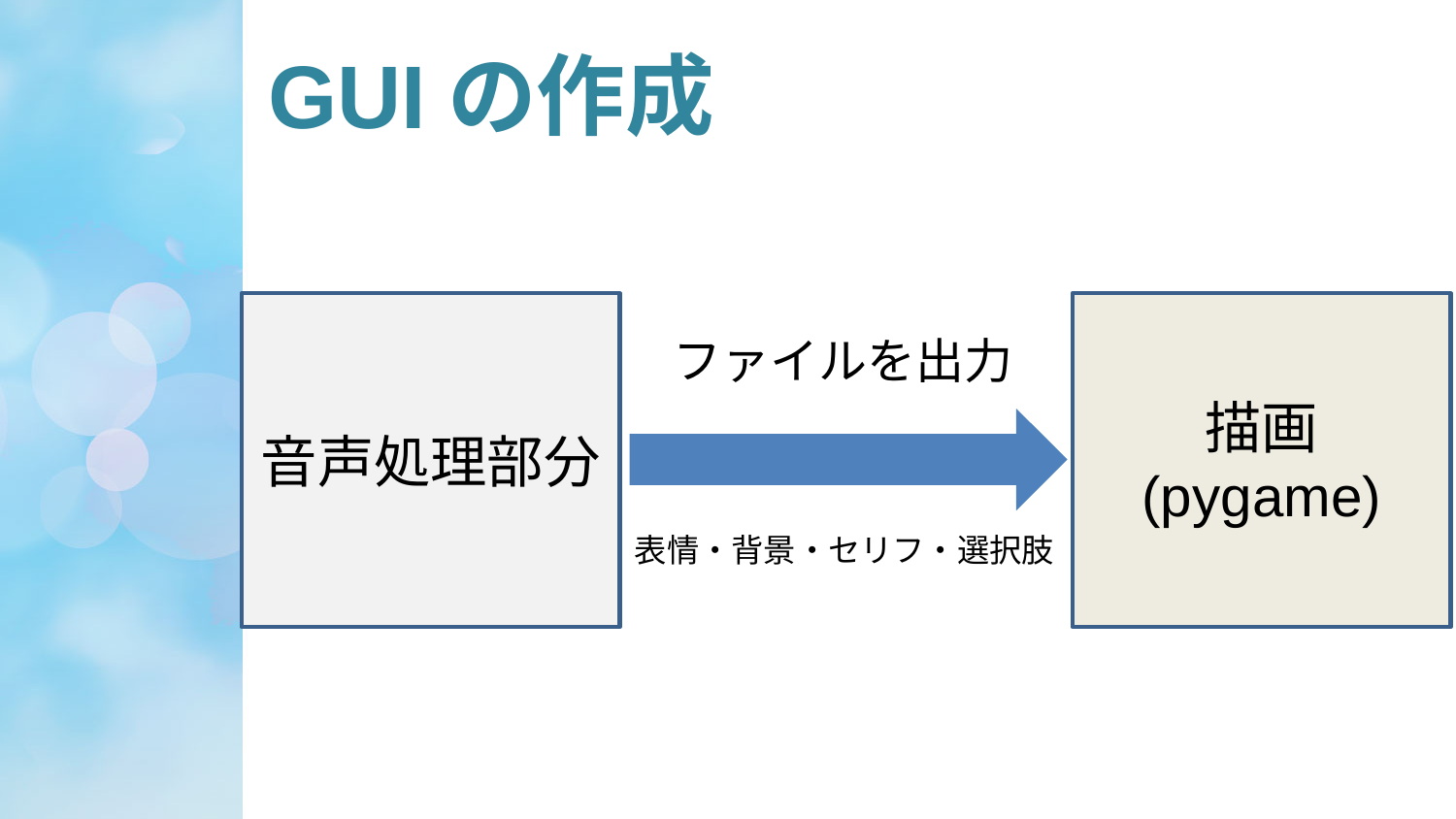

# GUIの作成
音声処理部分
描画
(pygame)
ファイルを出力

表情・背景・セリフ・選択肢